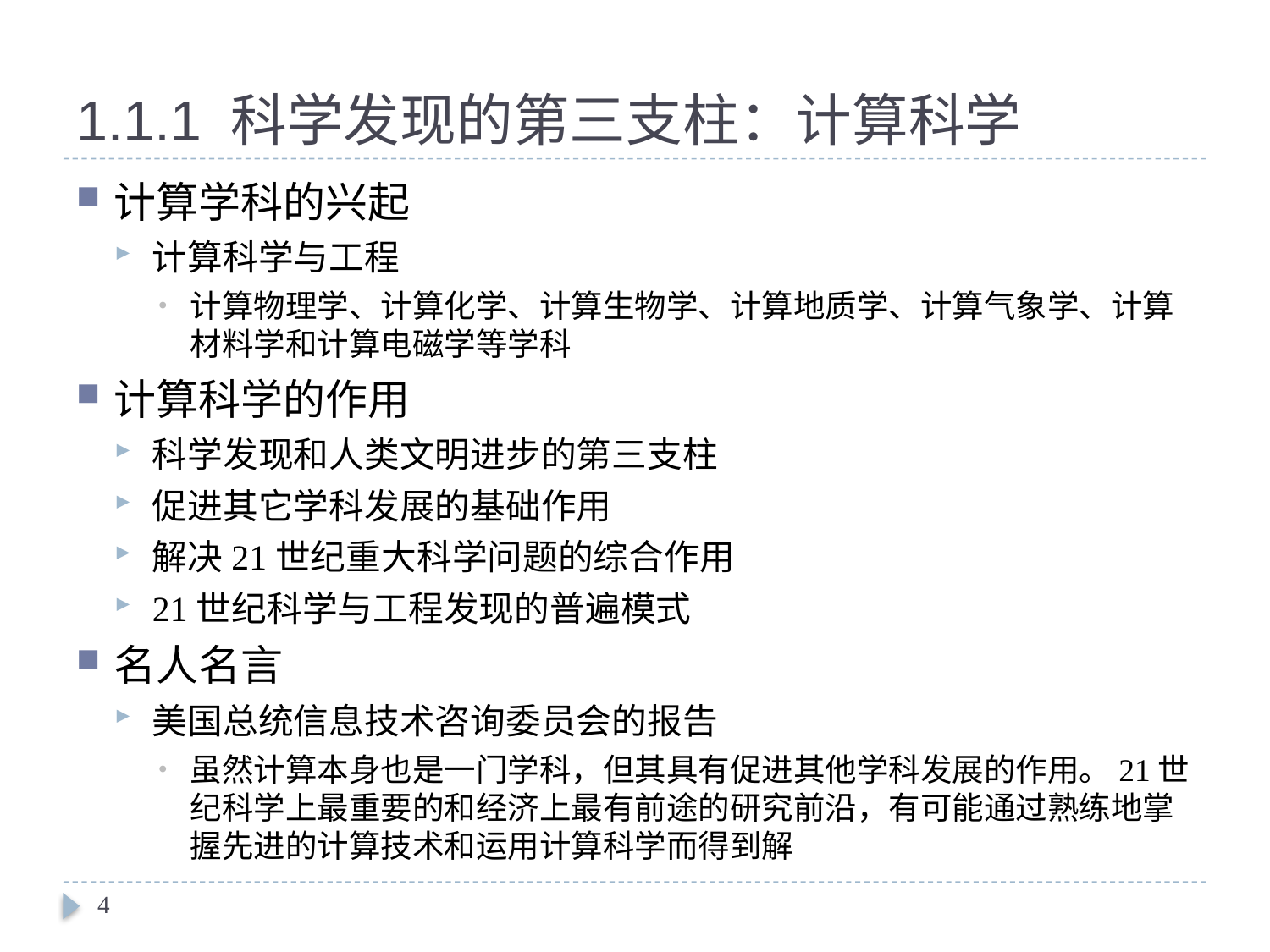

# 1.1.1 科学发现的第三支柱：计算科学
计算学科的兴起
计算科学与工程
计算物理学、计算化学、计算生物学、计算地质学、计算气象学、计算材料学和计算电磁学等学科
计算科学的作用
科学发现和人类文明进步的第三支柱
促进其它学科发展的基础作用
解决21世纪重大科学问题的综合作用
21世纪科学与工程发现的普遍模式
名人名言
美国总统信息技术咨询委员会的报告
虽然计算本身也是一门学科，但其具有促进其他学科发展的作用。21世纪科学上最重要的和经济上最有前途的研究前沿，有可能通过熟练地掌握先进的计算技术和运用计算科学而得到解
4